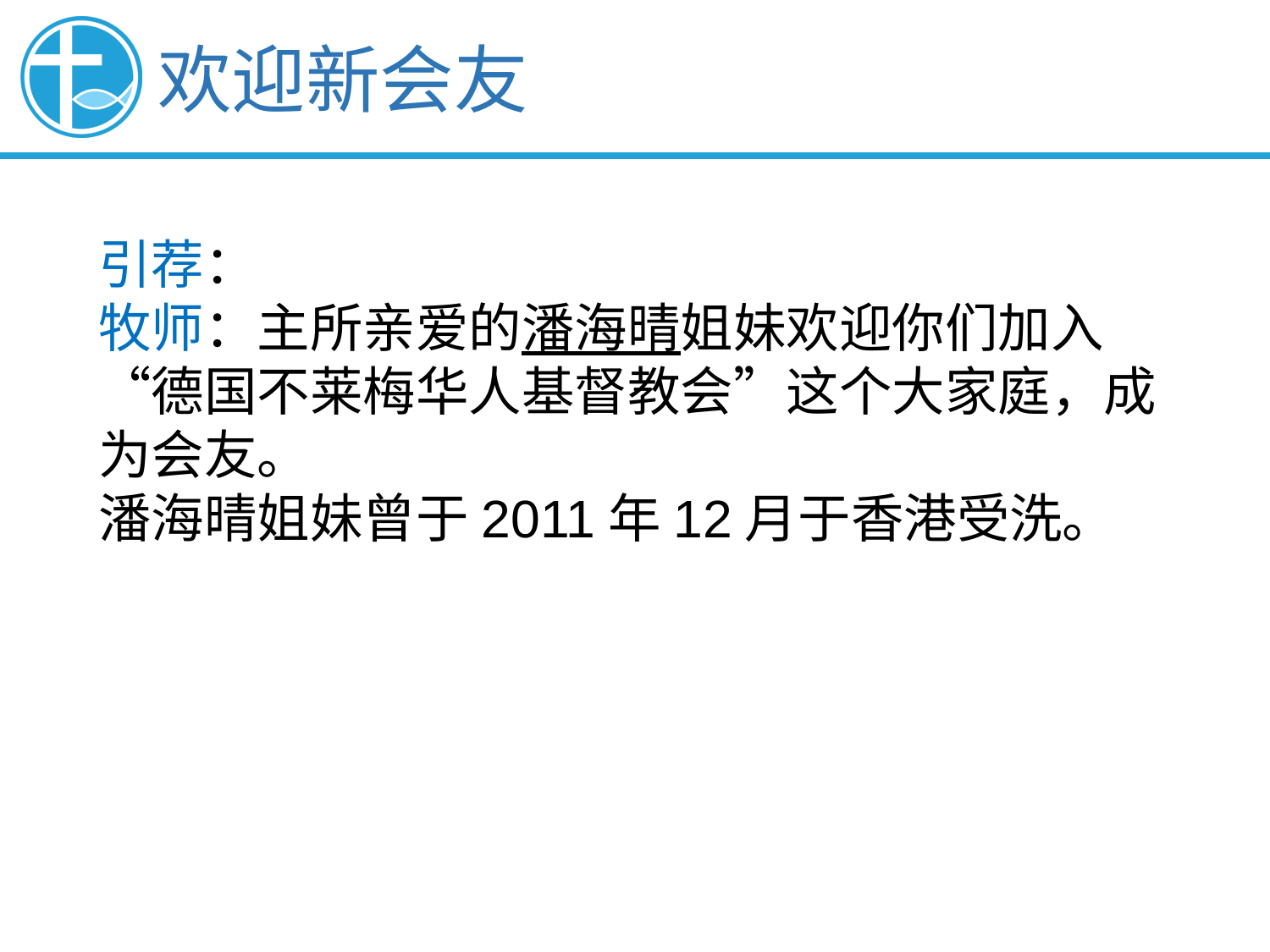

欢迎新会友
引荐：
牧师：主所亲爱的潘海晴姐妹欢迎你们加入“德国不莱梅华人基督教会”这个大家庭，成为会友。
潘海晴姐妹曾于2011年12月于香港受洗。